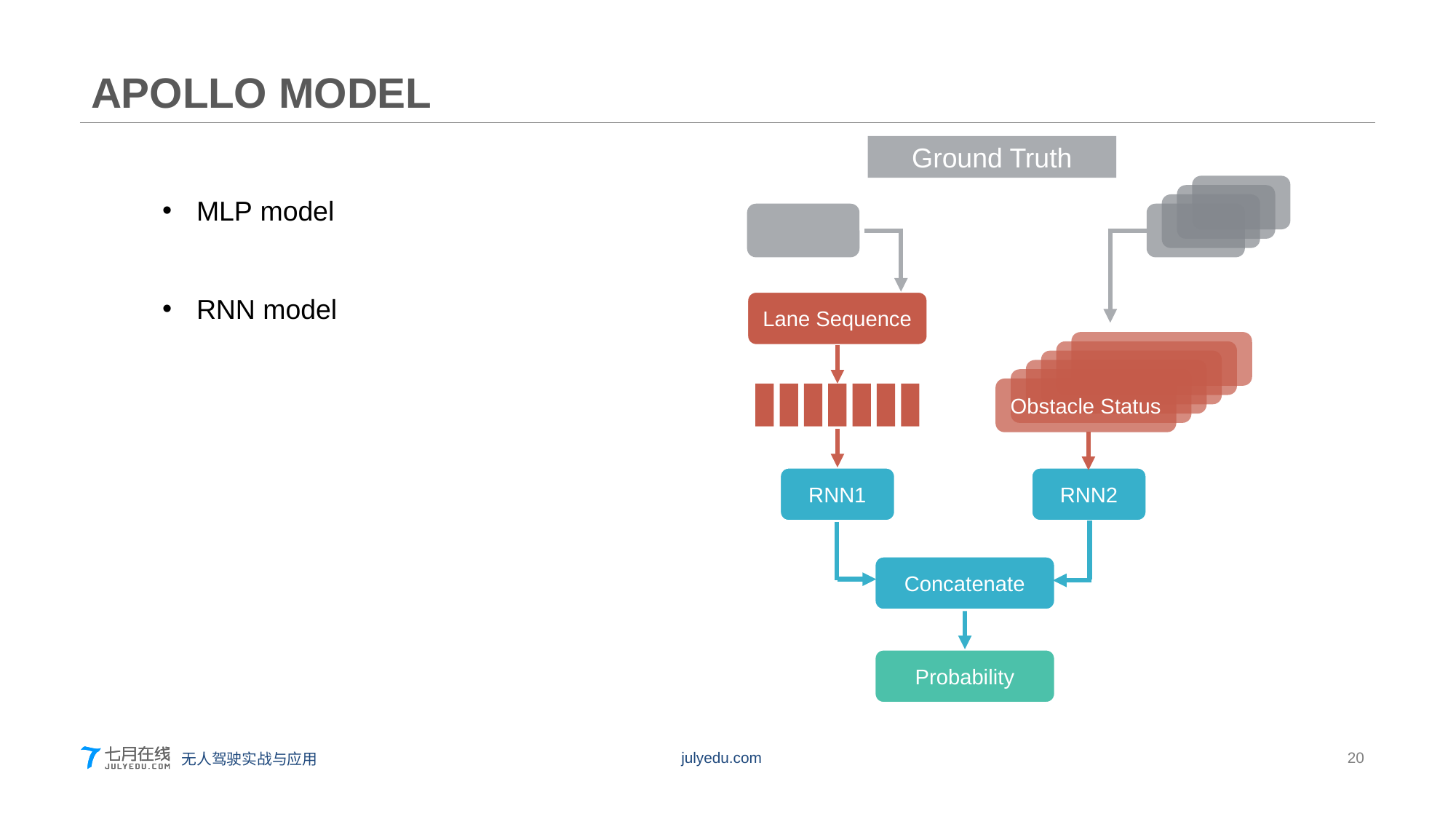

# APOLLO MODEL
Ground Truth
MLP model

RNN model

Lane Sequence

Obstacle Status

RNN1
RNN2
Concatenate
Probability
无人驾驶实战与应用
20